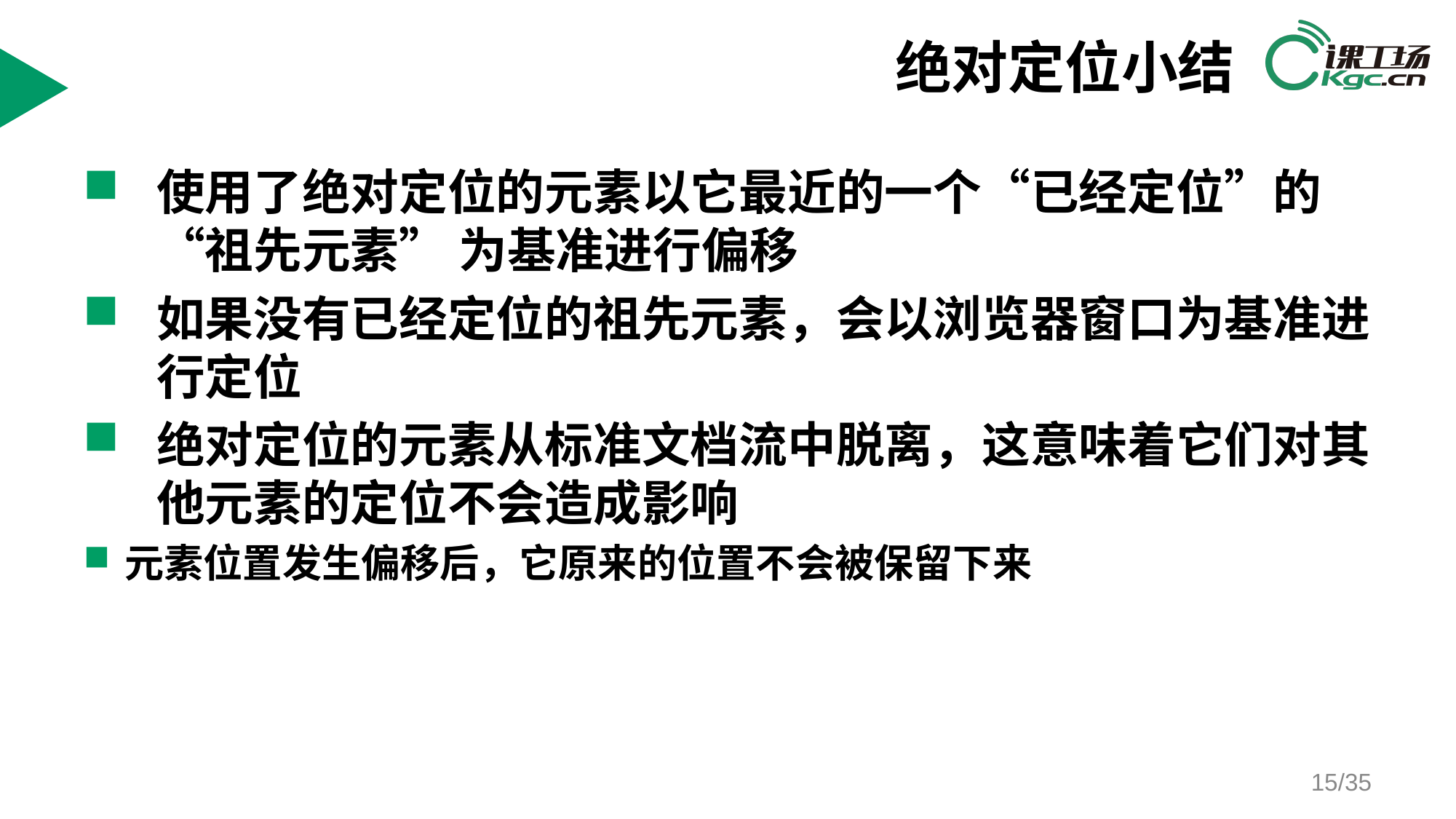

# 绝对定位小结
使用了绝对定位的元素以它最近的一个“已经定位”的“祖先元素” 为基准进行偏移
如果没有已经定位的祖先元素，会以浏览器窗口为基准进行定位
绝对定位的元素从标准文档流中脱离，这意味着它们对其他元素的定位不会造成影响
元素位置发生偏移后，它原来的位置不会被保留下来

15/35